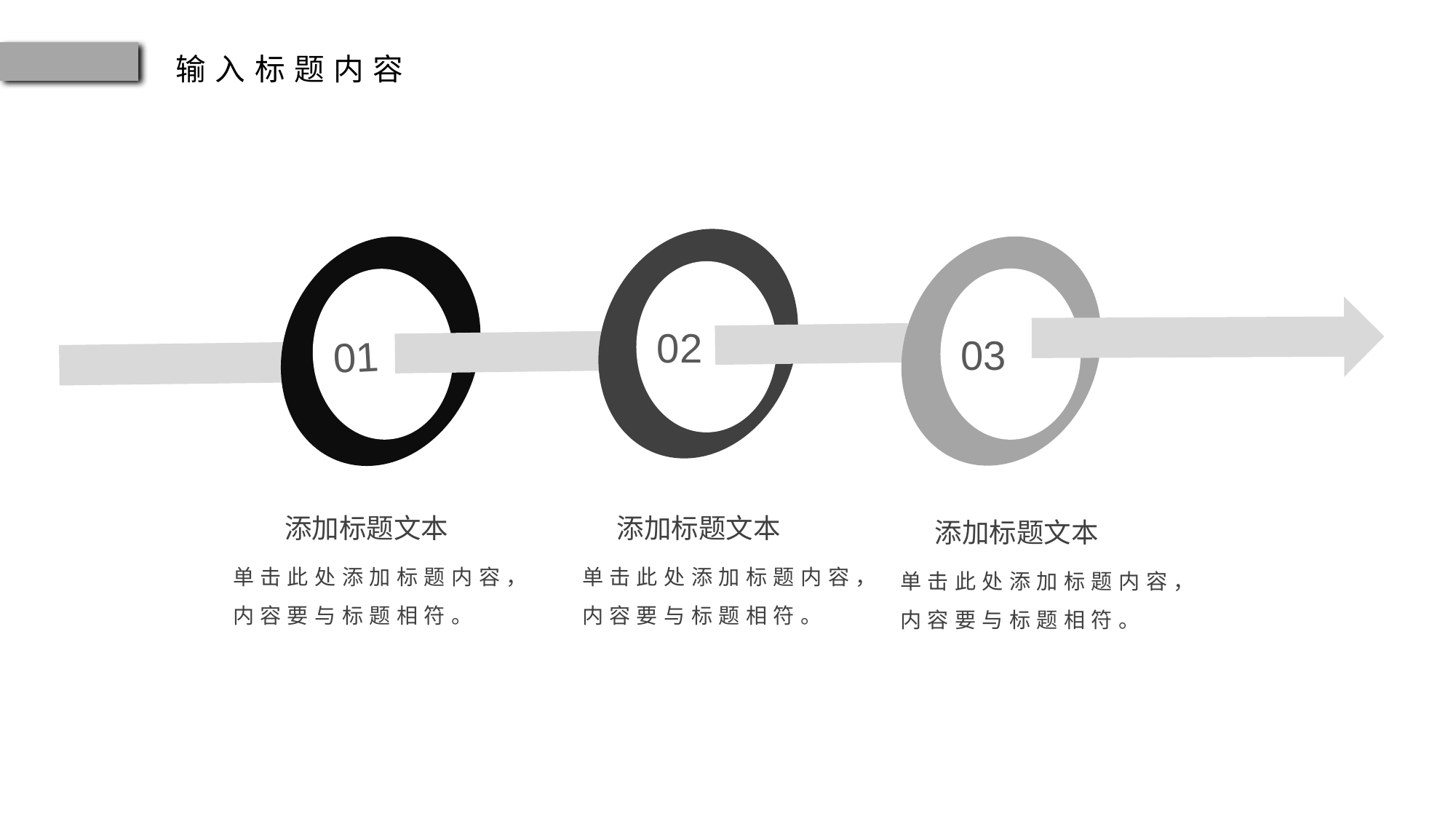

02
03
01

添加标题文本
单击此处添加标题内容，内容要与标题相符。
添加标题文本
单击此处添加标题内容，内容要与标题相符。
添加标题文本
单击此处添加标题内容，内容要与标题相符。